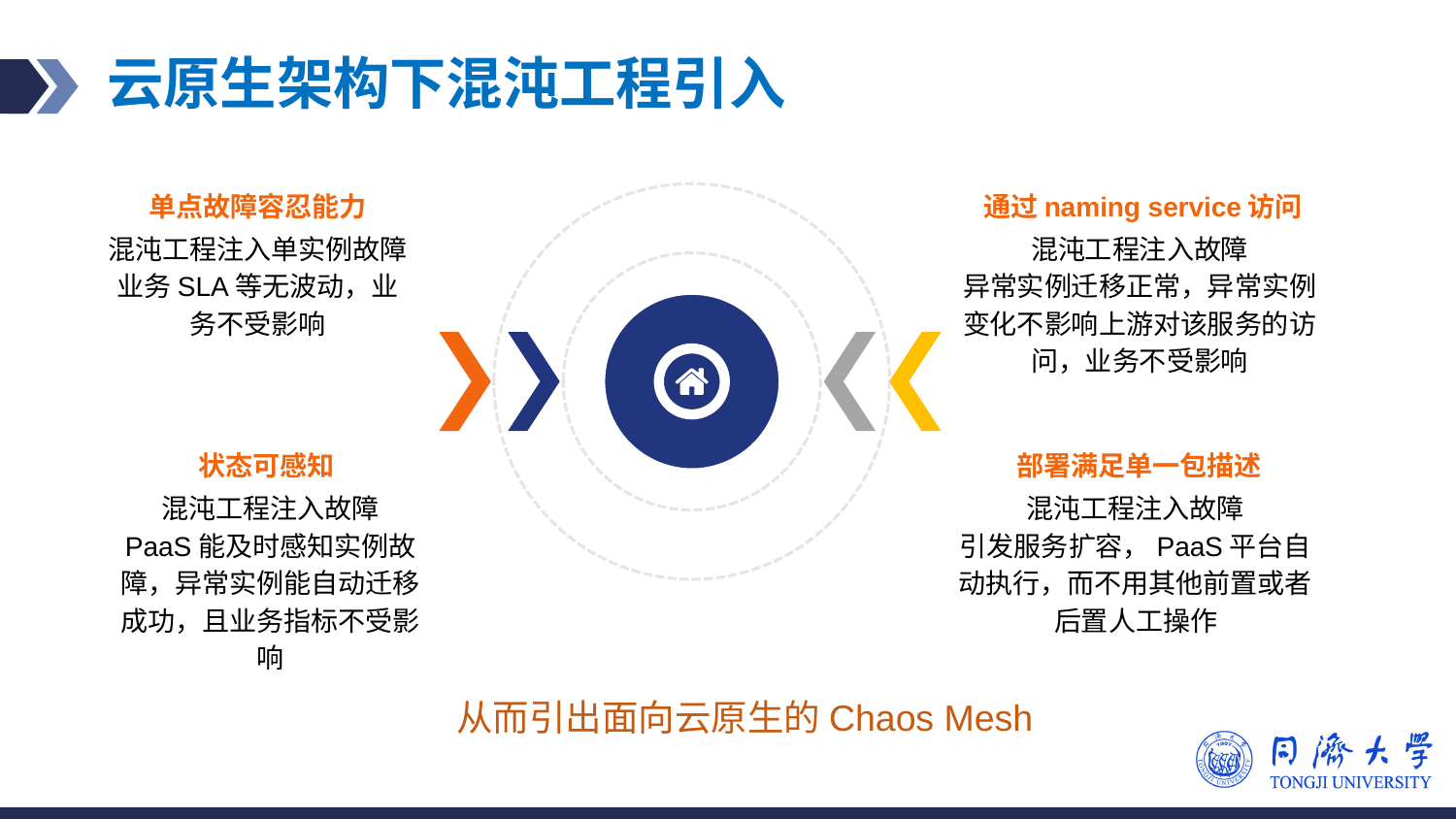

# 云原生架构下混沌工程引入
通过naming service访问
混沌工程注入故障
异常实例迁移正常，异常实例变化不影响上游对该服务的访问，业务不受影响

单点故障容忍能力
混沌工程注入单实例故障
业务SLA等无波动，业务不受影响

状态可感知
混沌工程注入故障
PaaS能及时感知实例故障，异常实例能自动迁移成功，且业务指标不受影响
部署满足单一包描述
混沌工程注入故障
引发服务扩容，PaaS平台自动执行，而不用其他前置或者后置人工操作

从而引出面向云原生的Chaos Mesh